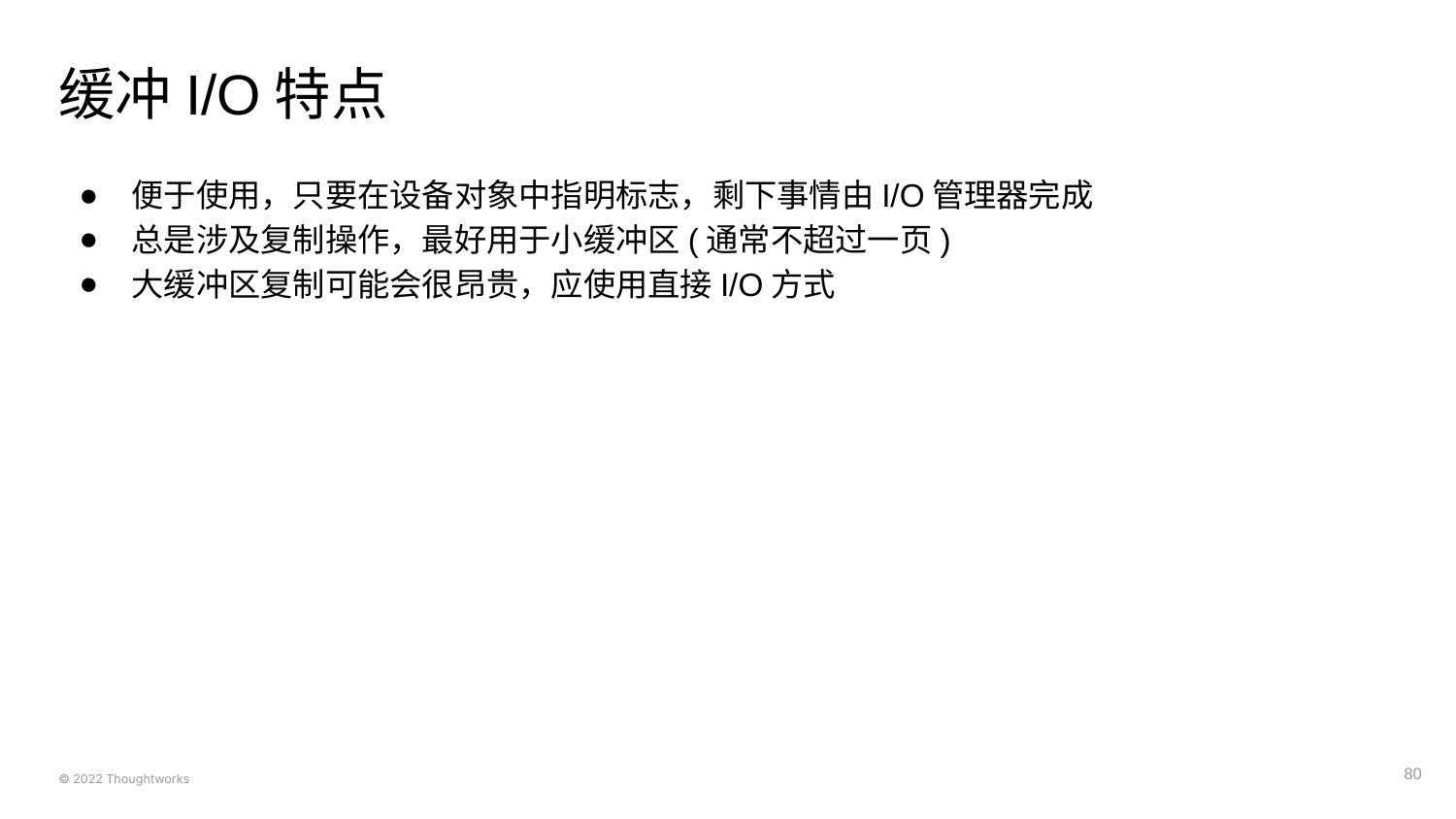

# 缓冲I/O特点
便于使用，只要在设备对象中指明标志，剩下事情由I/O管理器完成
总是涉及复制操作，最好用于小缓冲区(通常不超过一页)
大缓冲区复制可能会很昂贵，应使用直接I/O方式
80